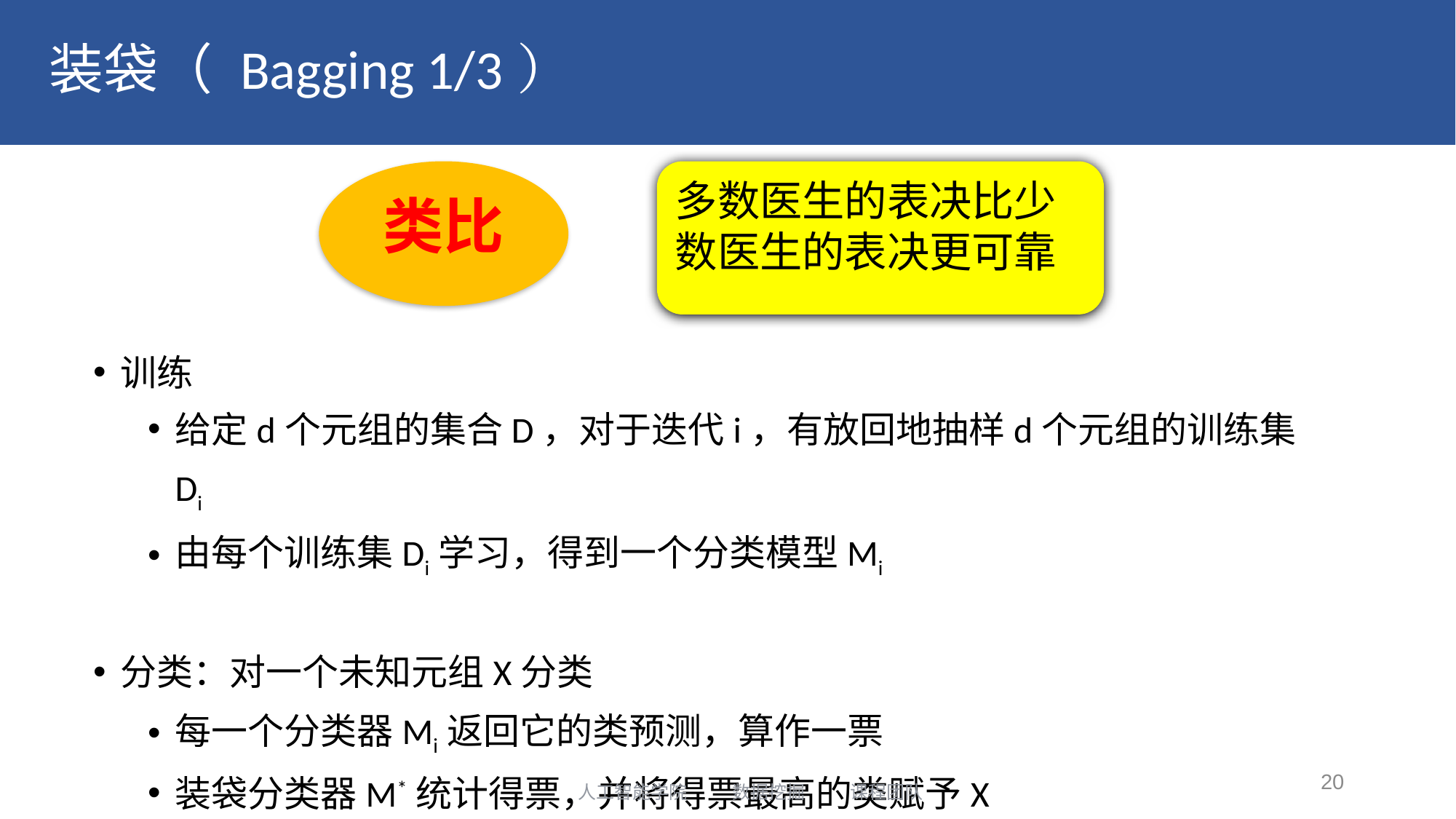

# 装袋（ Bagging 1/3）
类比
多数医生的表决比少数医生的表决更可靠
训练
给定d个元组的集合D，对于迭代i，有放回地抽样d个元组的训练集Di
由每个训练集Di学习，得到一个分类模型Mi

分类：对一个未知元组X分类
每一个分类器Mi返回它的类预测，算作一票
装袋分类器M*统计得票，并将得票最高的类赋予X

20
人工智能学院        数据挖掘        课程团队